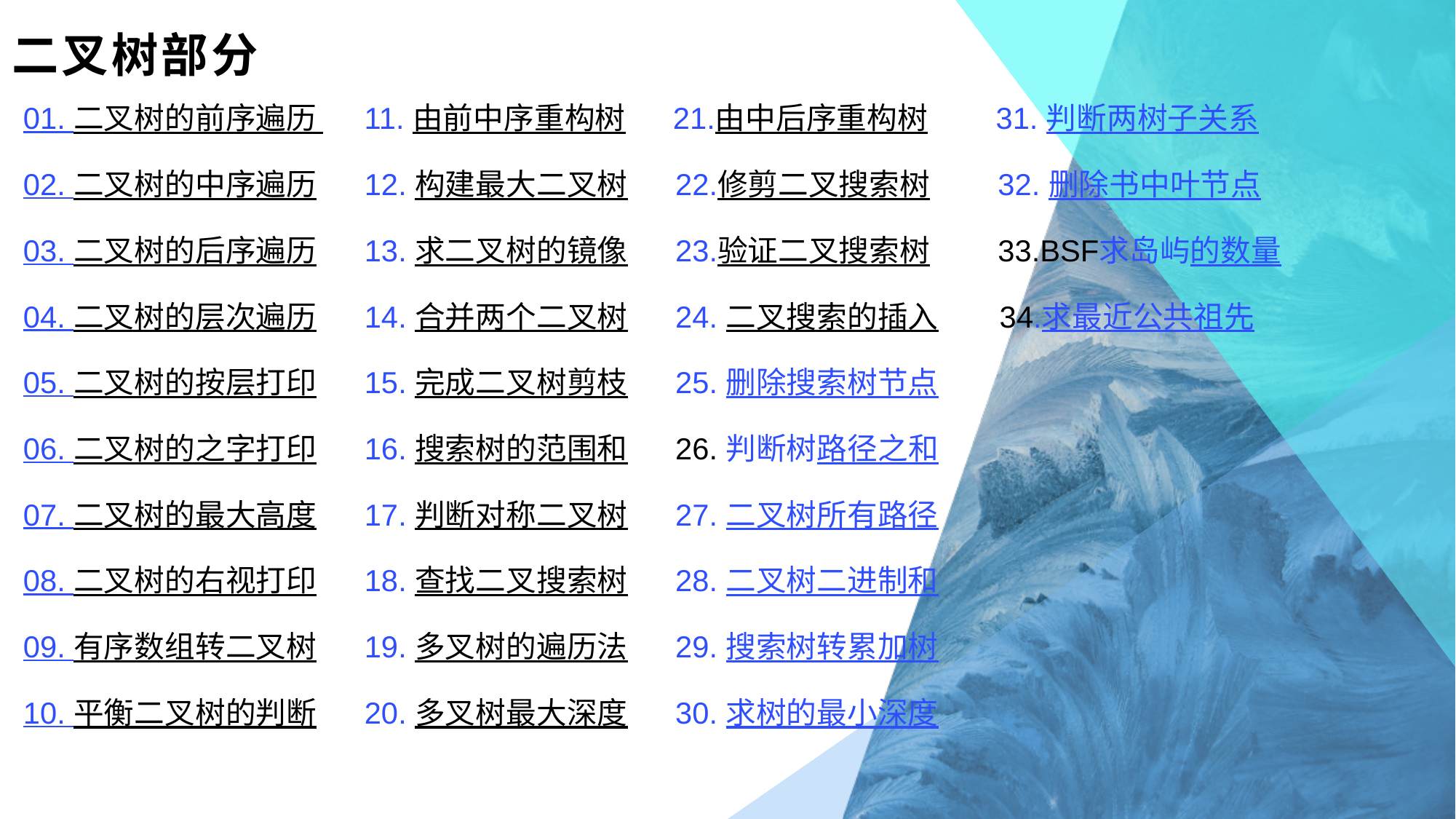

# 二叉树部分
01. 二叉树的前序遍历      11. 由前中序重构树      21.由中后序重构树         31. 判断两树子关系
02. 二叉树的中序遍历      12. 构建最大二叉树      22.修剪二叉搜索树         32. 删除书中叶节点
03. 二叉树的后序遍历      13. 求二叉树的镜像      23.验证二叉搜索树         33.BSF求岛屿的数量
04. 二叉树的层次遍历      14. 合并两个二叉树      24. 二叉搜索的插入        34.求最近公共祖先
05. 二叉树的按层打印      15. 完成二叉树剪枝      25. 删除搜索树节点
06. 二叉树的之字打印      16. 搜索树的范围和      26. 判断树路径之和
07. 二叉树的最大高度      17. 判断对称二叉树      27. 二叉树所有路径
08. 二叉树的右视打印      18. 查找二叉搜索树      28. 二叉树二进制和
09. 有序数组转二叉树      19. 多叉树的遍历法      29. 搜索树转累加树
10. 平衡二叉树的判断      20. 多叉树最大深度      30. 求树的最小深度